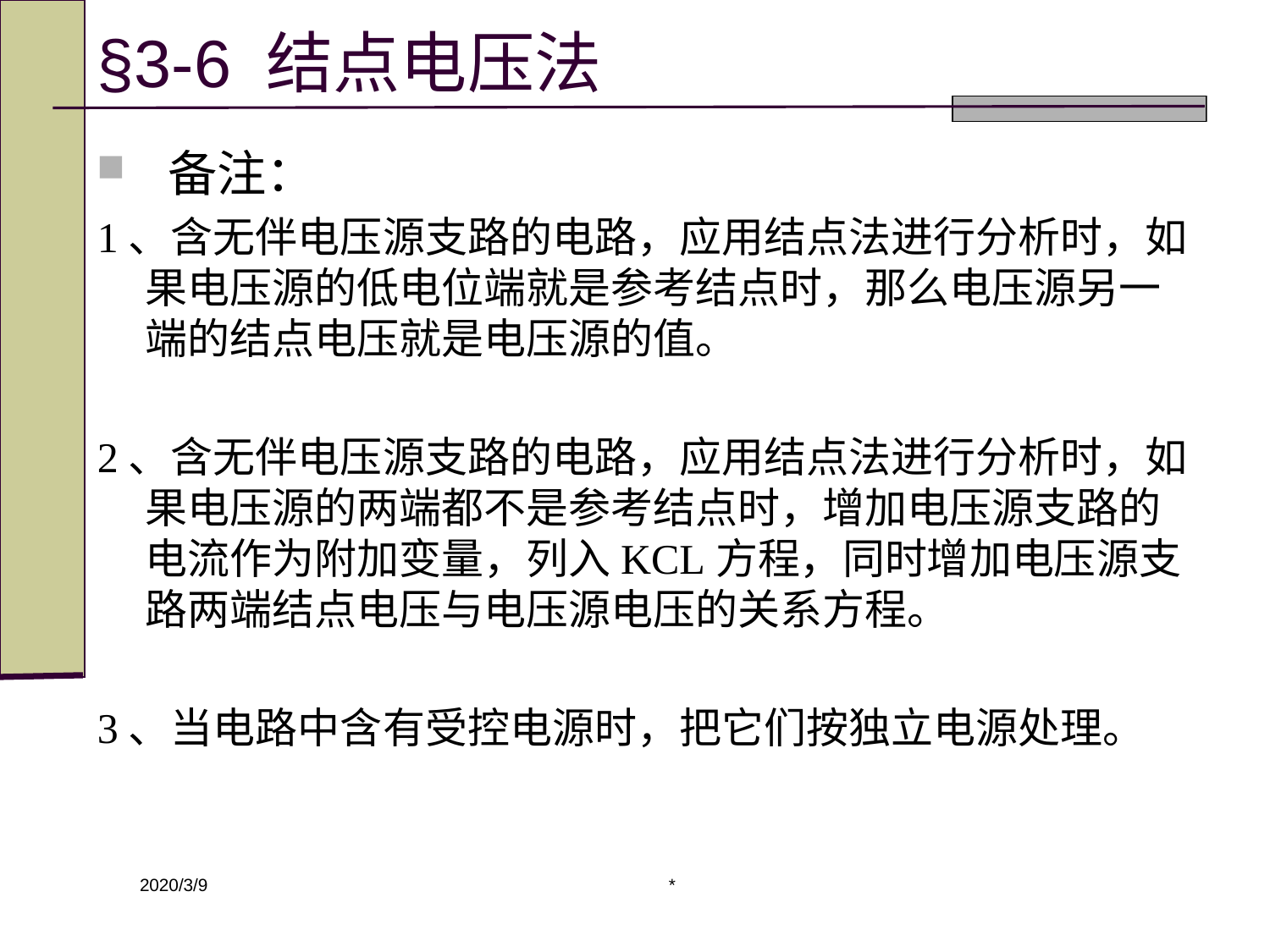

# §3-6 结点电压法
 备注：
1、含无伴电压源支路的电路，应用结点法进行分析时，如果电压源的低电位端就是参考结点时，那么电压源另一端的结点电压就是电压源的值。

2、含无伴电压源支路的电路，应用结点法进行分析时，如果电压源的两端都不是参考结点时，增加电压源支路的电流作为附加变量，列入KCL方程，同时增加电压源支路两端结点电压与电压源电压的关系方程。

3、当电路中含有受控电源时，把它们按独立电源处理。
*
2020/3/9